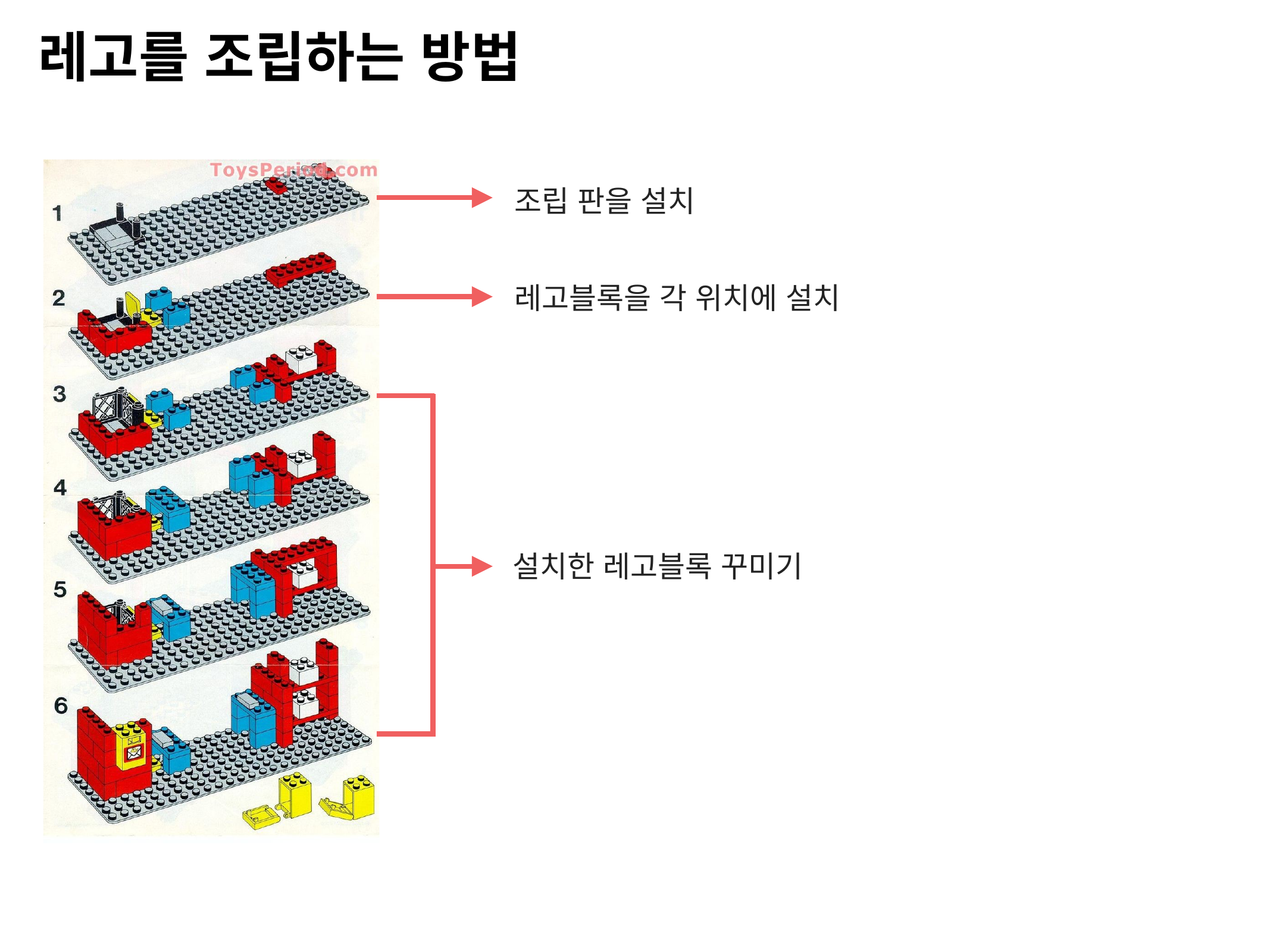

레고를 조립하는 방법

조립 판을 설치

레고블록을 각 위치에 설치

설치한 레고블록 꾸미기

²018.0².²0
%P JU! 7VF.KT 0QFO 4FNJOBS